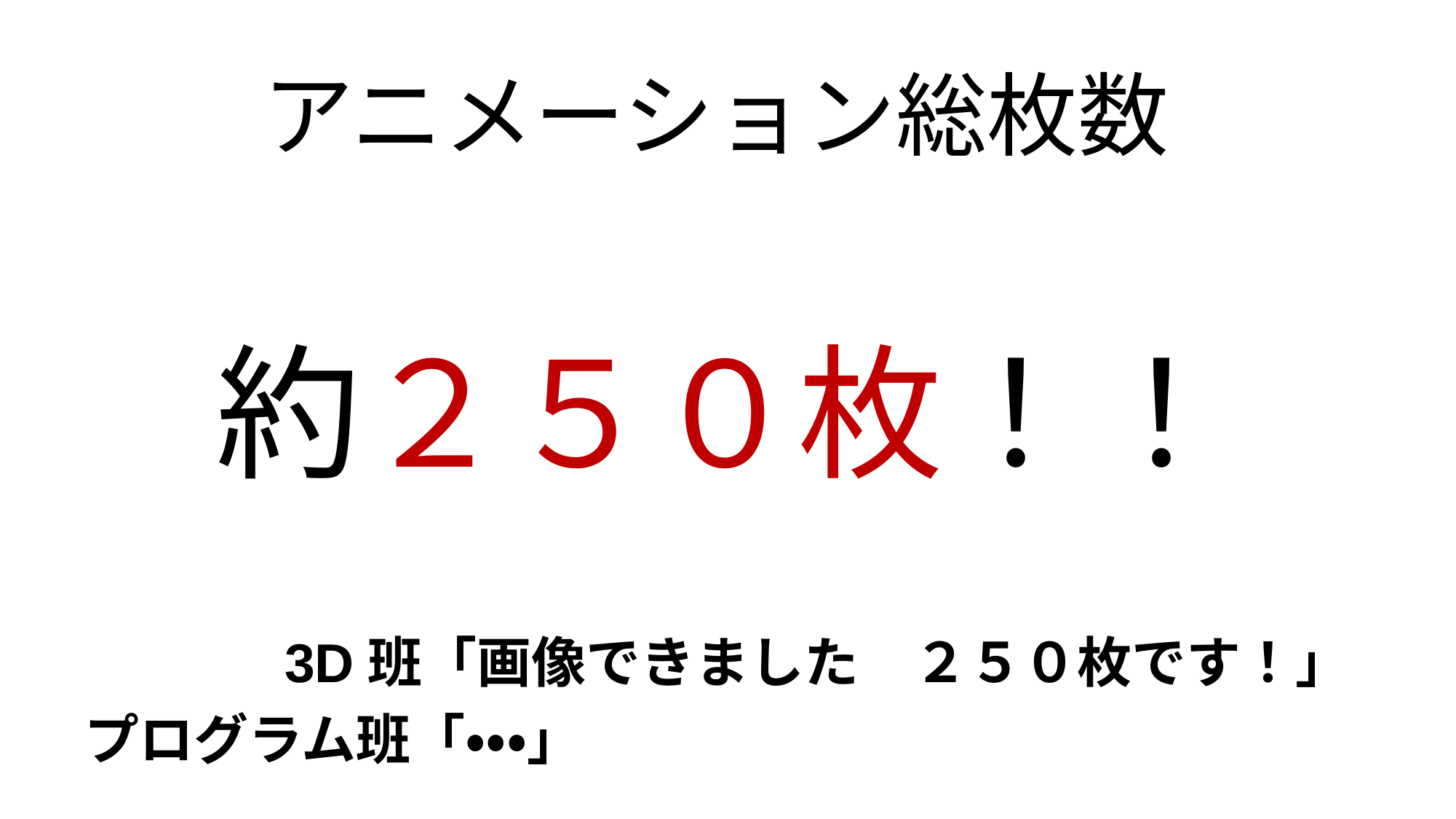

アニメーション総枚数
約２５０枚！！
3D班「画像できました　２５０枚です！」
プログラム班「・・・」